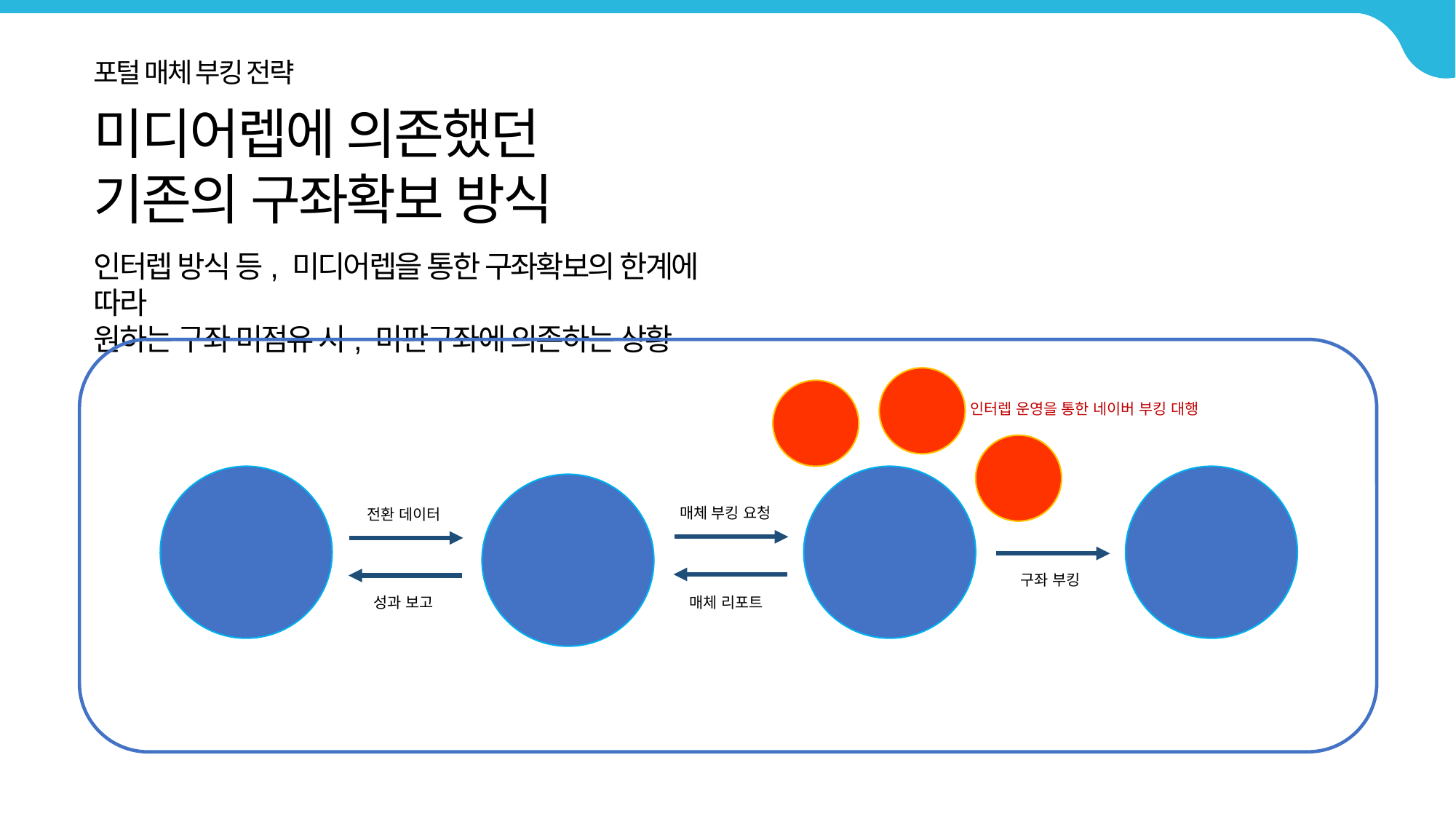

포털 매체 부킹 전략
미디어렙에 의존했던
기존의 구좌확보 방식
인터렙 방식 등, 미디어렙을 통한 구좌확보의 한계에 따라
원하는 구좌 미점유 시, 미판구좌에 의존하는 상황

인터렙 운영을 통한 네이버 부킹 대행
미디어렙
미디어렙

미디어렙
광고주
미디어렙
네이버
대행사
매체 부킹 요청
전환 데이터
구좌 부킹
매체 리포트
성과 보고